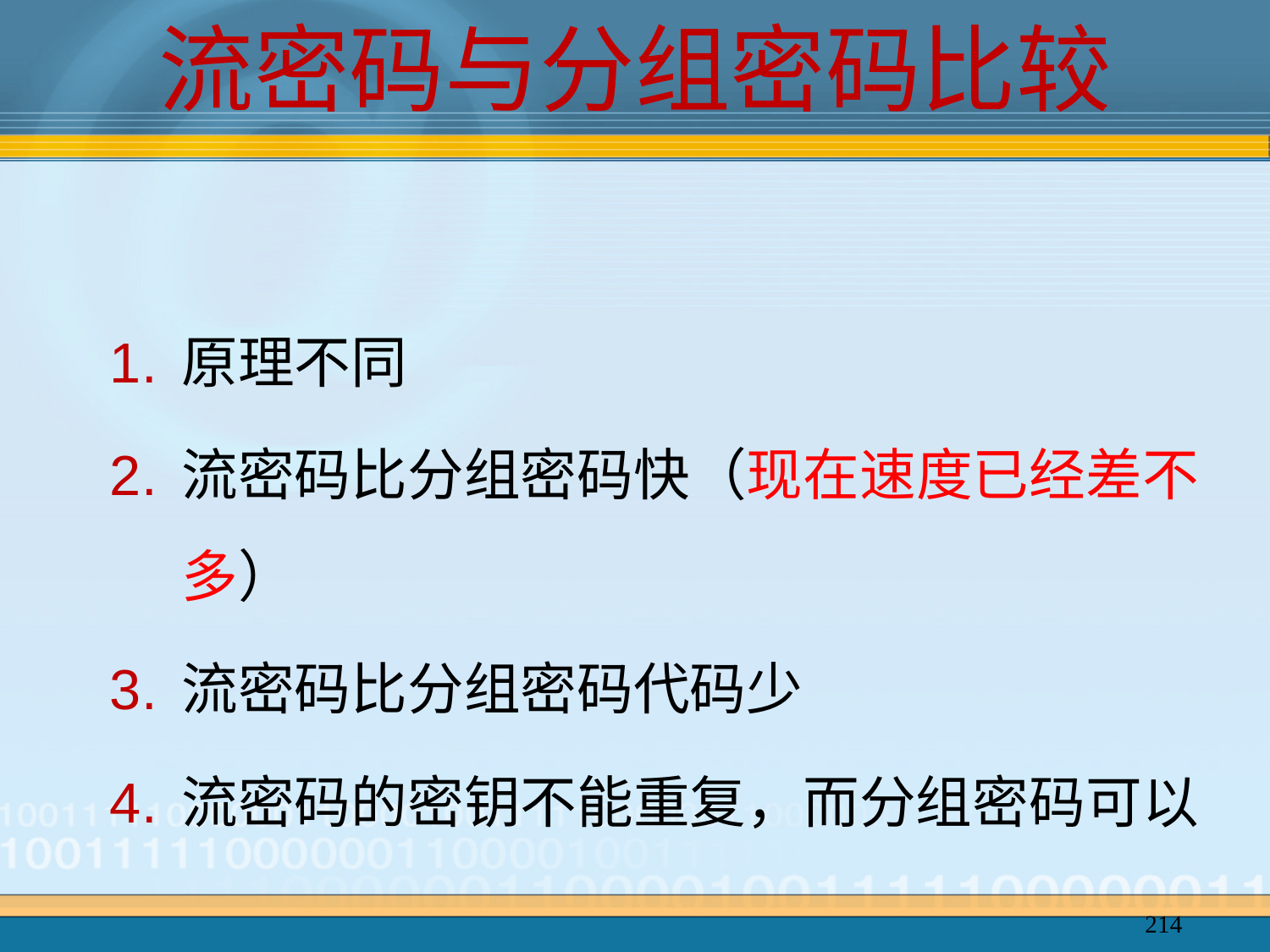

# 流密码与分组密码比较
原理不同
流密码比分组密码快（现在速度已经差不多）
流密码比分组密码代码少
流密码的密钥不能重复，而分组密码可以
214